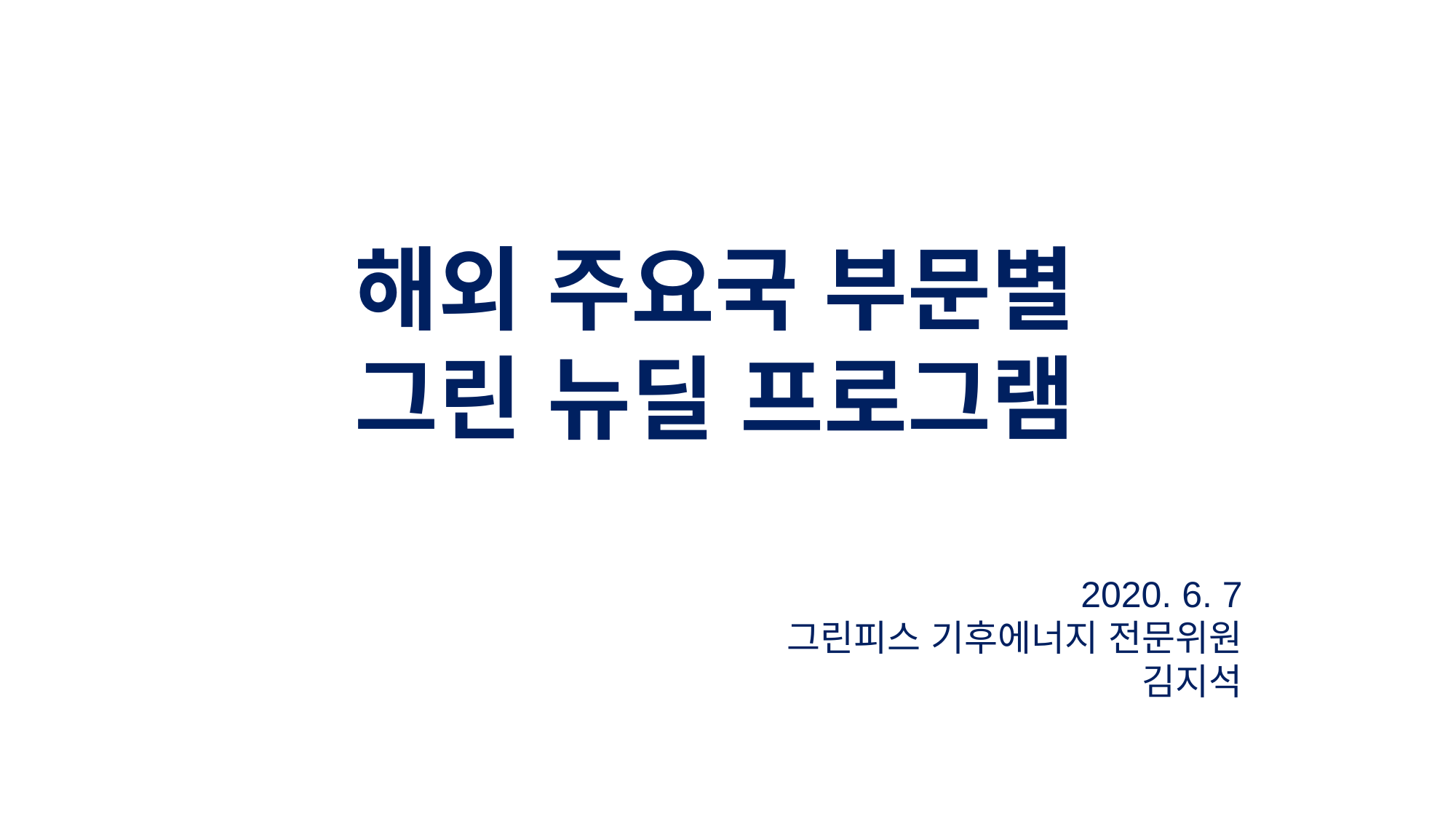

해외 주요국 부문별
그린 뉴딜 프로그램
2020. 6. 7
그린피스 기후에너지 전문위원
김지석